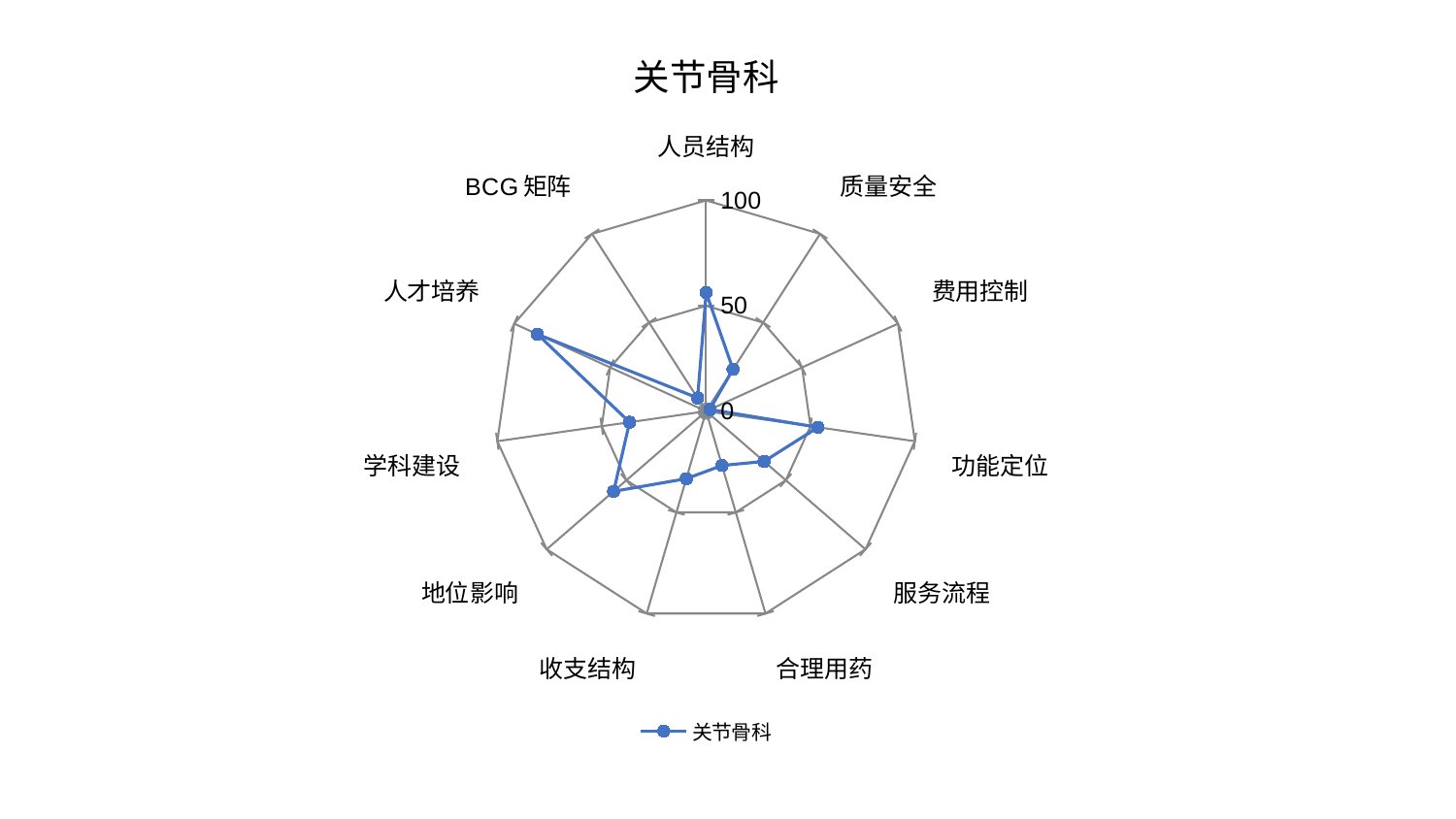

### Chart: 关节骨科

| Category | 关节骨科 |
|---|---|
| 人员结构 | 56.243590788471046 |
| 质量安全 | 23.670104060335838 |
| 费用控制 | 1.9665794693793754 |
| 功能定位 | 53.59959479513287 |
| 服务流程 | 36.3585238434671 |
| 合理用药 | 26.844606990516883 |
| 收支结构 | 33.334209451449894 |
| 地位影响 | 58.02907413285927 |
| 学科建设 | 36.6740450961512 |
| 人才培养 | 87.93327396862192 |
| BCG矩阵 | 7.466666105202389 |
165